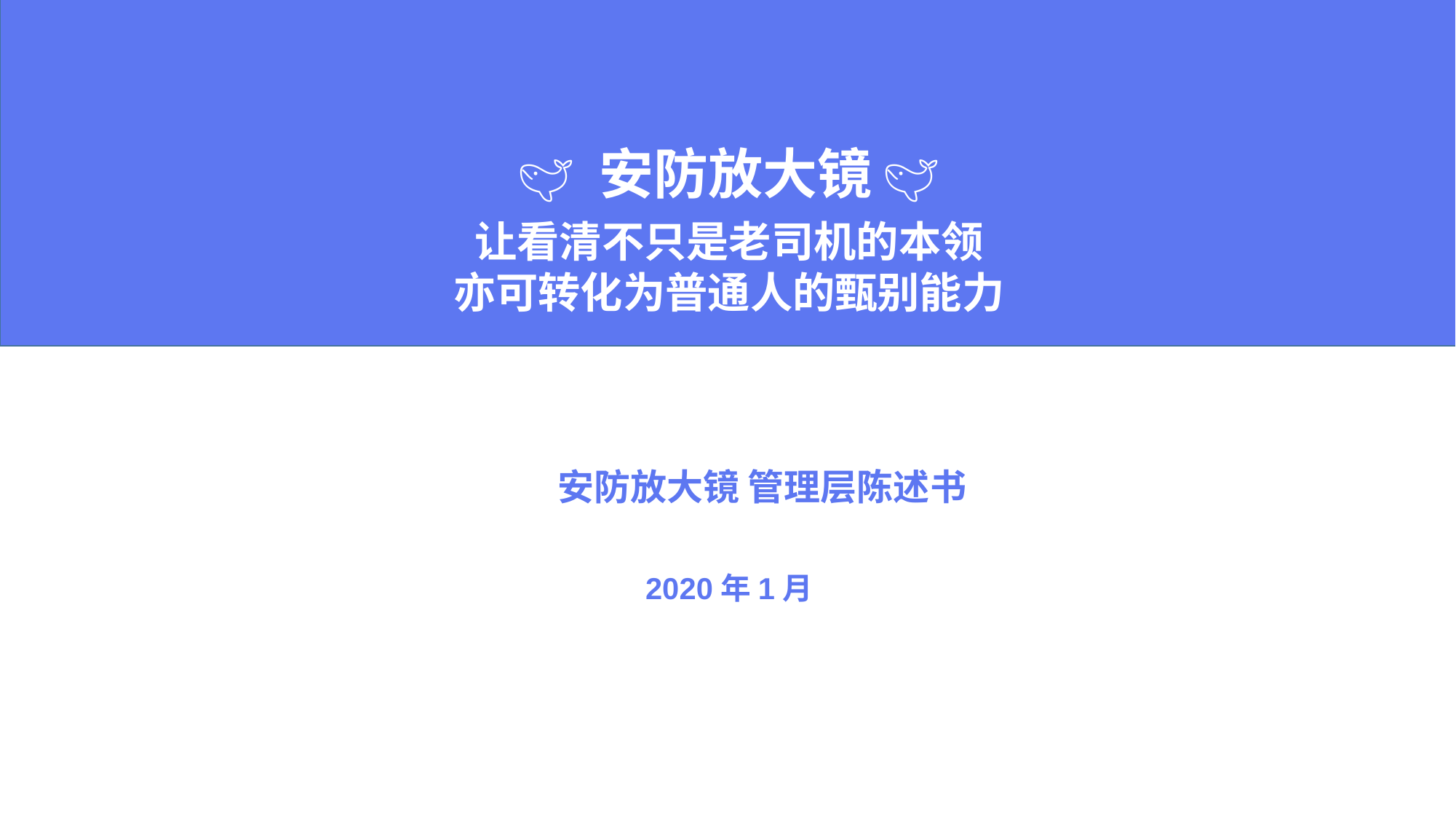

🐋 安防放大镜 🐋
让看清不只是老司机的本领
亦可转化为普通人的甄别能力
安防放大镜 管理层陈述书
2020年1月